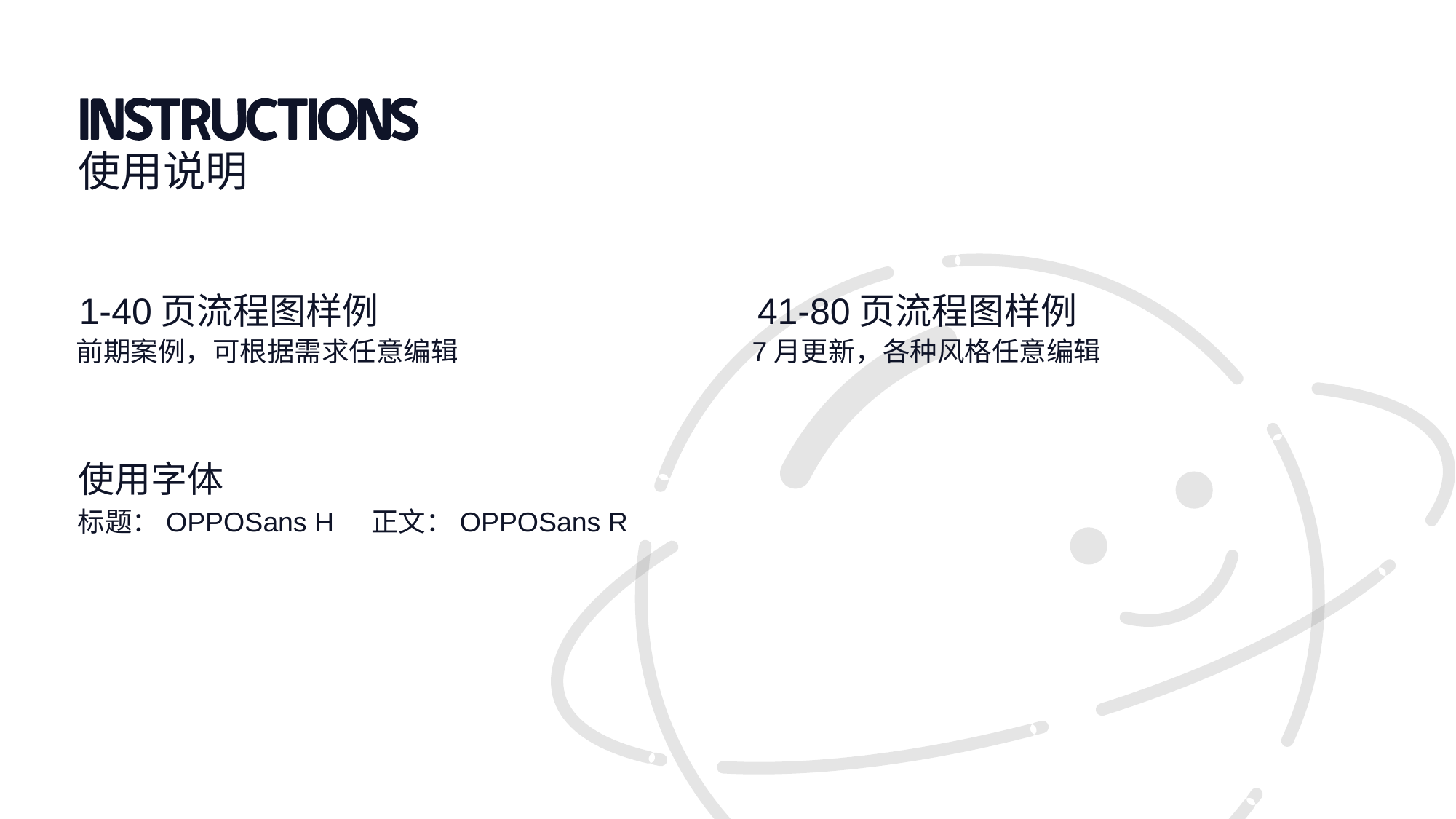

使用说明

1-40页流程图样例
41-80页流程图样例
前期案例，可根据需求任意编辑
7月更新，各种风格任意编辑
使用字体
标题：OPPOSans H    正文：OPPOSans R